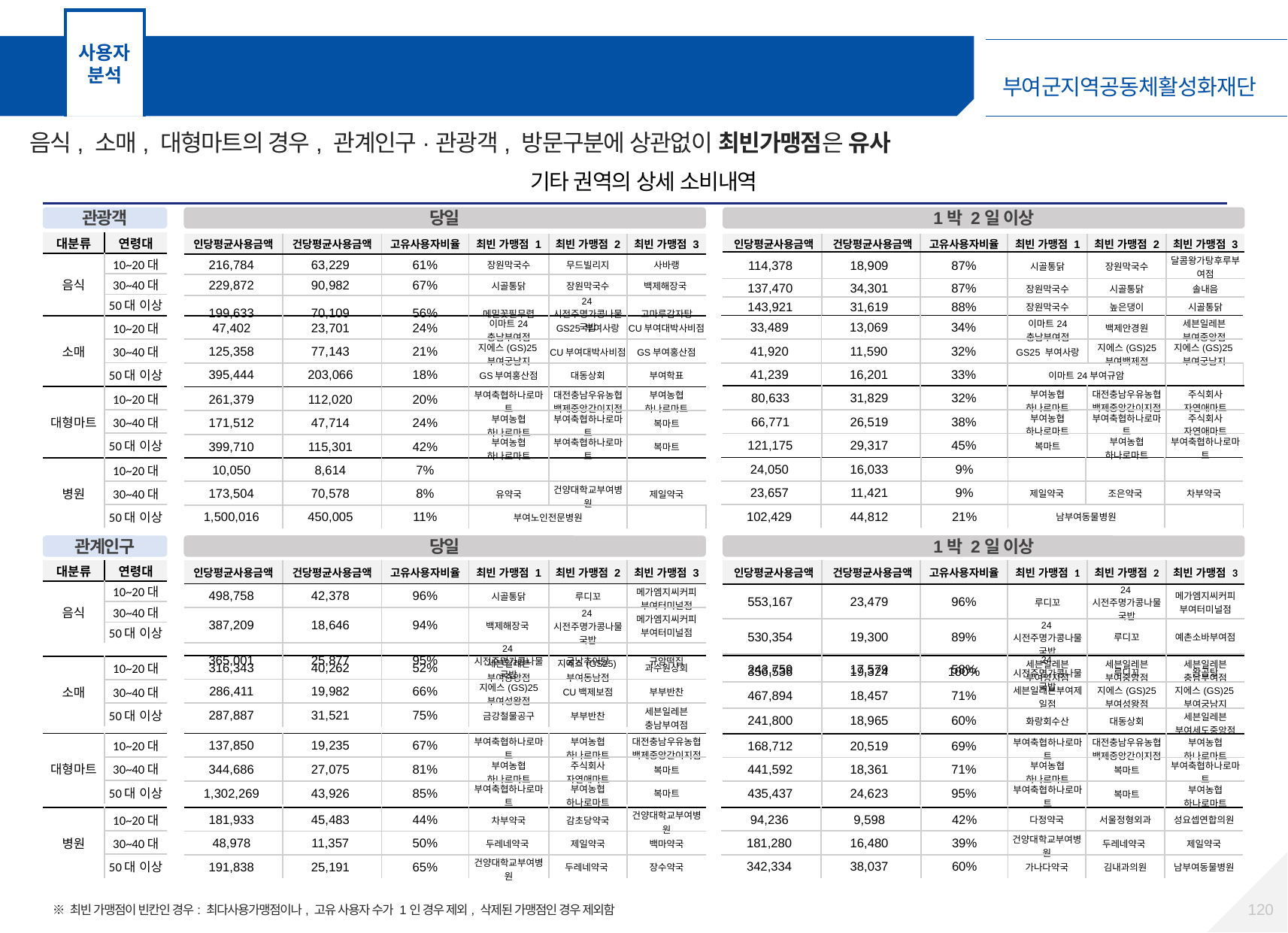

사용자 분석
기타 권역 분석 – 상세 소비내역
음식, 소매, 대형마트의 경우, 관계인구·관광객, 방문구분에 상관없이 최빈가맹점은 유사
기타 권역의 상세 소비내역
관광객
당일
1박 2일 이상
| 대분류 | 연령대 |
| --- | --- |
| 음식 | 10~20대 |
| 음식 | 30~40대 |
| 음식 | 50대 이상 |
| 인당평균사용금액 | 건당평균사용금액 | 고유사용자비율 | 최빈 가맹점 1 | 최빈 가맹점 2 | 최빈 가맹점 3 |
| --- | --- | --- | --- | --- | --- |
| 114,378 | 18,909 | 87% | 시골통닭 | 장원막국수 | 달콤왕가탕후루부여점 |
| 137,470 | 34,301 | 87% | 장원막국수 | 시골통닭 | 솔내음 |
| 143,921 | 31,619 | 88% | 장원막국수 | 높은댕이 | 시골통닭 |
| 인당평균사용금액 | 건당평균사용금액 | 고유사용자비율 | 최빈 가맹점 1 | 최빈 가맹점 2 | 최빈 가맹점 3 |
| --- | --- | --- | --- | --- | --- |
| 216,784 | 63,229 | 61% | 장원막국수 | 무드빌리지 | 사바랭 |
| 229,872 | 90,982 | 67% | 시골통닭 | 장원막국수 | 백제해장국 |
| 199,633 | 70,109 | 56% | 메밀꽃필무렵 | 24시전주명가콩나물국밥 | 고마루감자탕 |
| 33,489 | 13,069 | 34% | 이마트24 충남부여점 | 백제안경원 | 세븐일레븐 부여중앙점 |
| --- | --- | --- | --- | --- | --- |
| 41,920 | 11,590 | 32% | GS25 부여사랑 | 지에스(GS)25 부여백제점 | 지에스(GS)25부여궁남지 |
| 41,239 | 16,201 | 33% | 이마트24부여규암 |  |  |
| 47,402 | 23,701 | 24% | 이마트24 충남부여점 | GS25 부여사랑 | CU부여대박사비점 |
| --- | --- | --- | --- | --- | --- |
| 125,358 | 77,143 | 21% | 지에스(GS)25부여궁남지 | CU부여대박사비점 | GS부여홍산점 |
| 395,444 | 203,066 | 18% | GS부여홍산점 | 대동상회 | 부여학표 |
| 소매 | 10~20대 |
| --- | --- |
| 음식 | 30~40대 |
| 음식 | 50대 이상 |
| 80,633 | 31,829 | 32% | 부여농협 하나로마트 | 대전충남우유농협백제중앙간이지점 | 주식회사 자연애마트 |
| --- | --- | --- | --- | --- | --- |
| 66,771 | 26,519 | 38% | 부여농협 하나로마트 | 부여축협하나로마트 | 주식회사 자연애마트 |
| 121,175 | 29,317 | 45% | 복마트 | 부여농협 하나로마트 | 부여축협하나로마트 |
| 대형마트 | 10~20대 |
| --- | --- |
| 음식 | 30~40대 |
| 음식 | 50대 이상 |
| 261,379 | 112,020 | 20% | 부여축협하나로마트 | 대전충남우유농협백제중앙간이지점 | 부여농협 하나로마트 |
| --- | --- | --- | --- | --- | --- |
| 171,512 | 47,714 | 24% | 부여농협 하나로마트 | 부여축협하나로마트 | 복마트 |
| 399,710 | 115,301 | 42% | 부여농협 하나로마트 | 부여축협하나로마트 | 복마트 |
| 24,050 | 16,033 | 9% |  |  |  |
| --- | --- | --- | --- | --- | --- |
| 23,657 | 11,421 | 9% | 제일약국 | 조은약국 | 차부약국 |
| 102,429 | 44,812 | 21% | 남부여동물병원 |  |  |
| 10,050 | 8,614 | 7% |  |  |  |
| --- | --- | --- | --- | --- | --- |
| 173,504 | 70,578 | 8% | 유약국 | 건양대학교부여병원 | 제일약국 |
| 1,500,016 | 450,005 | 11% | 부여노인전문병원 |  |  |
| 병원 | 10~20대 |
| --- | --- |
| 음식 | 30~40대 |
| 음식 | 50대 이상 |
관계인구
당일
1박 2일 이상
| 대분류 | 연령대 |
| --- | --- |
| 음식 | 10~20대 |
| 음식 | 30~40대 |
| 음식 | 50대 이상 |
| 인당평균사용금액 | 건당평균사용금액 | 고유사용자비율 | 최빈 가맹점 1 | 최빈 가맹점 2 | 최빈 가맹점 3 |
| --- | --- | --- | --- | --- | --- |
| 553,167 | 23,479 | 96% | 루디꼬 | 24시전주명가콩나물국밥 | 메가엠지씨커피 부여터미널점 |
| 530,354 | 19,300 | 89% | 24시전주명가콩나물국밥 | 루디꼬 | 예촌소바부여점 |
| 356,536 | 19,324 | 100% | 24시전주명가콩나물국밥 | 루디꼬 | 왕곰탕 |
| 인당평균사용금액 | 건당평균사용금액 | 고유사용자비율 | 최빈 가맹점 1 | 최빈 가맹점 2 | 최빈 가맹점 3 |
| --- | --- | --- | --- | --- | --- |
| 498,758 | 42,378 | 96% | 시골통닭 | 루디꼬 | 메가엠지씨커피 부여터미널점 |
| 387,209 | 18,646 | 94% | 백제해장국 | 24시전주명가콩나물국밥 | 메가엠지씨커피 부여터미널점 |
| 365,001 | 25,877 | 95% | 24시전주명가콩나물국밥 | 궁남추어탕 | 규암떡집 |
| 316,343 | 40,262 | 52% | 세븐일레븐 부여중앙점 | 지에스(GS25)부여동남점 | 과수원상회 |
| --- | --- | --- | --- | --- | --- |
| 286,411 | 19,982 | 66% | 지에스(GS)25 부여성왕점 | CU백제보점 | 부부반찬 |
| 287,887 | 31,521 | 75% | 금강철물공구 | 부부반찬 | 세븐일레븐 충남부여점 |
| 243,759 | 17,579 | 58% | 세븐일레븐 부여양지점 | 세븐일레븐 부여중앙점 | 세븐일레븐 충남부여점 |
| --- | --- | --- | --- | --- | --- |
| 467,894 | 18,457 | 71% | 세븐일레븐부여제일점 | 지에스(GS)25 부여성왕점 | 지에스(GS)25부여궁남지 |
| 241,800 | 18,965 | 60% | 화랑회수산 | 대동상회 | 세븐일레븐 부여세도중앙점 |
| 소매 | 10~20대 |
| --- | --- |
| 음식 | 30~40대 |
| 음식 | 50대 이상 |
| 대형마트 | 10~20대 |
| --- | --- |
| 음식 | 30~40대 |
| 음식 | 50대 이상 |
| 137,850 | 19,235 | 67% | 부여축협하나로마트 | 부여농협 하나로마트 | 대전충남우유농협백제중앙간이지점 |
| --- | --- | --- | --- | --- | --- |
| 344,686 | 27,075 | 81% | 부여농협 하나로마트 | 주식회사 자연애마트 | 복마트 |
| 1,302,269 | 43,926 | 85% | 부여축협하나로마트 | 부여농협 하나로마트 | 복마트 |
| 168,712 | 20,519 | 69% | 부여축협하나로마트 | 대전충남우유농협백제중앙간이지점 | 부여농협 하나로마트 |
| --- | --- | --- | --- | --- | --- |
| 441,592 | 18,361 | 71% | 부여농협 하나로마트 | 복마트 | 부여축협하나로마트 |
| 435,437 | 24,623 | 95% | 부여축협하나로마트 | 복마트 | 부여농협 하나로마트 |
| 병원 | 10~20대 |
| --- | --- |
| 음식 | 30~40대 |
| 음식 | 50대 이상 |
| 181,933 | 45,483 | 44% | 차부약국 | 감초당약국 | 건양대학교부여병원 |
| --- | --- | --- | --- | --- | --- |
| 48,978 | 11,357 | 50% | 두레네약국 | 제일약국 | 백마약국 |
| 191,838 | 25,191 | 65% | 건양대학교부여병원 | 두레네약국 | 장수약국 |
| 94,236 | 9,598 | 42% | 다정약국 | 서울정형외과 | 성요셉연합의원 |
| --- | --- | --- | --- | --- | --- |
| 181,280 | 16,480 | 39% | 건양대학교부여병원 | 두레네약국 | 제일약국 |
| 342,334 | 38,037 | 60% | 가나다약국 | 김내과의원 | 남부여동물병원 |
120
※ 최빈 가맹점이 빈칸인 경우: 최다사용가맹점이나, 고유 사용자 수가 1인 경우 제외, 삭제된 가맹점인 경우 제외함